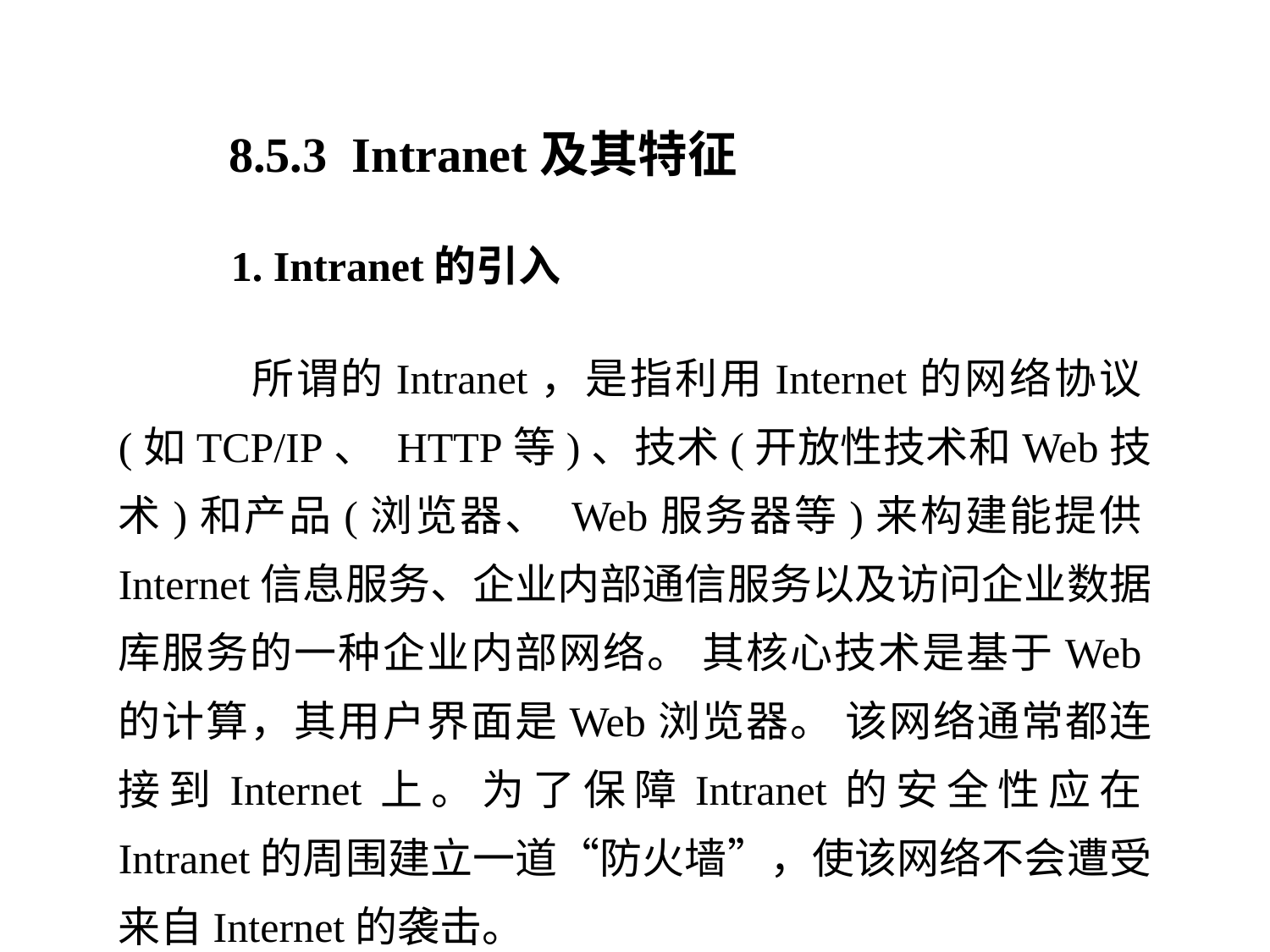

8.5.3  Intranet及其特征
1. Intranet的引入
          所谓的Intranet，是指利用Internet的网络协议(如TCP/IP、 HTTP等)、技术(开放性技术和Web技术)和产品(浏览器、 Web服务器等)来构建能提供Internet信息服务、企业内部通信服务以及访问企业数据库服务的一种企业内部网络。 其核心技术是基于Web的计算，其用户界面是Web浏览器。 该网络通常都连接到Internet上。为了保障Intranet的安全性应在Intranet的周围建立一道“防火墙”，使该网络不会遭受来自Internet的袭击。